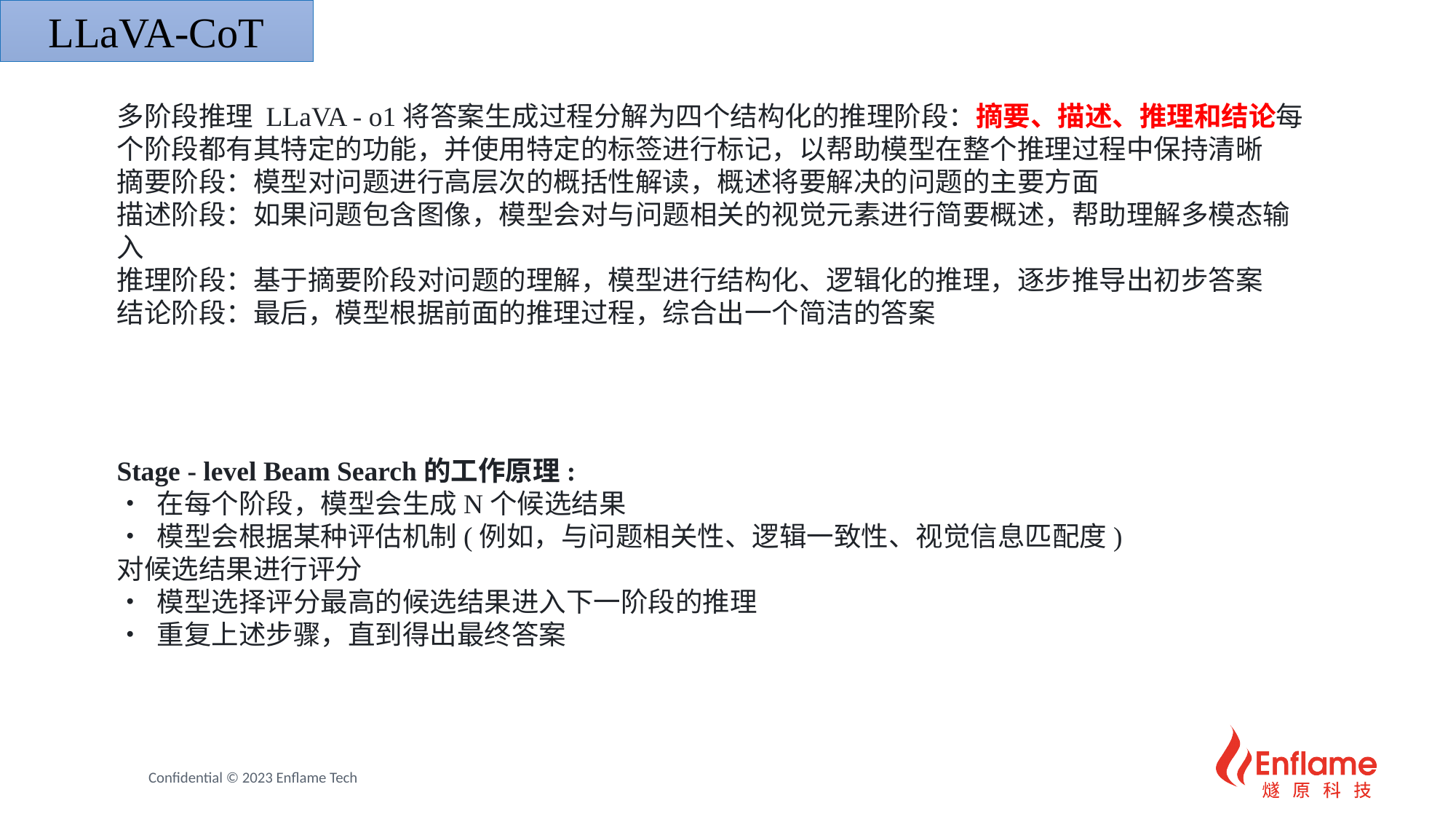

LLaVA-CoT
多阶段推理 LLaVA - o1将答案生成过程分解为四个结构化的推理阶段：摘要、描述、推理和结论每个阶段都有其特定的功能，并使用特定的标签进行标记，以帮助模型在整个推理过程中保持清晰
摘要阶段：模型对问题进行高层次的概括性解读，概述将要解决的问题的主要方面
描述阶段：如果问题包含图像，模型会对与问题相关的视觉元素进行简要概述，帮助理解多模态输入
推理阶段：基于摘要阶段对问题的理解，模型进行结构化、逻辑化的推理，逐步推导出初步答案
结论阶段：最后，模型根据前面的推理过程，综合出一个简洁的答案
Stage - level Beam Search的工作原理:
• 在每个阶段，模型会生成N个候选结果
• 模型会根据某种评估机制(例如，与问题相关性、逻辑一致性、视觉信息匹配度)对候选结果进行评分
• 模型选择评分最高的候选结果进入下一阶段的推理
• 重复上述步骤，直到得出最终答案